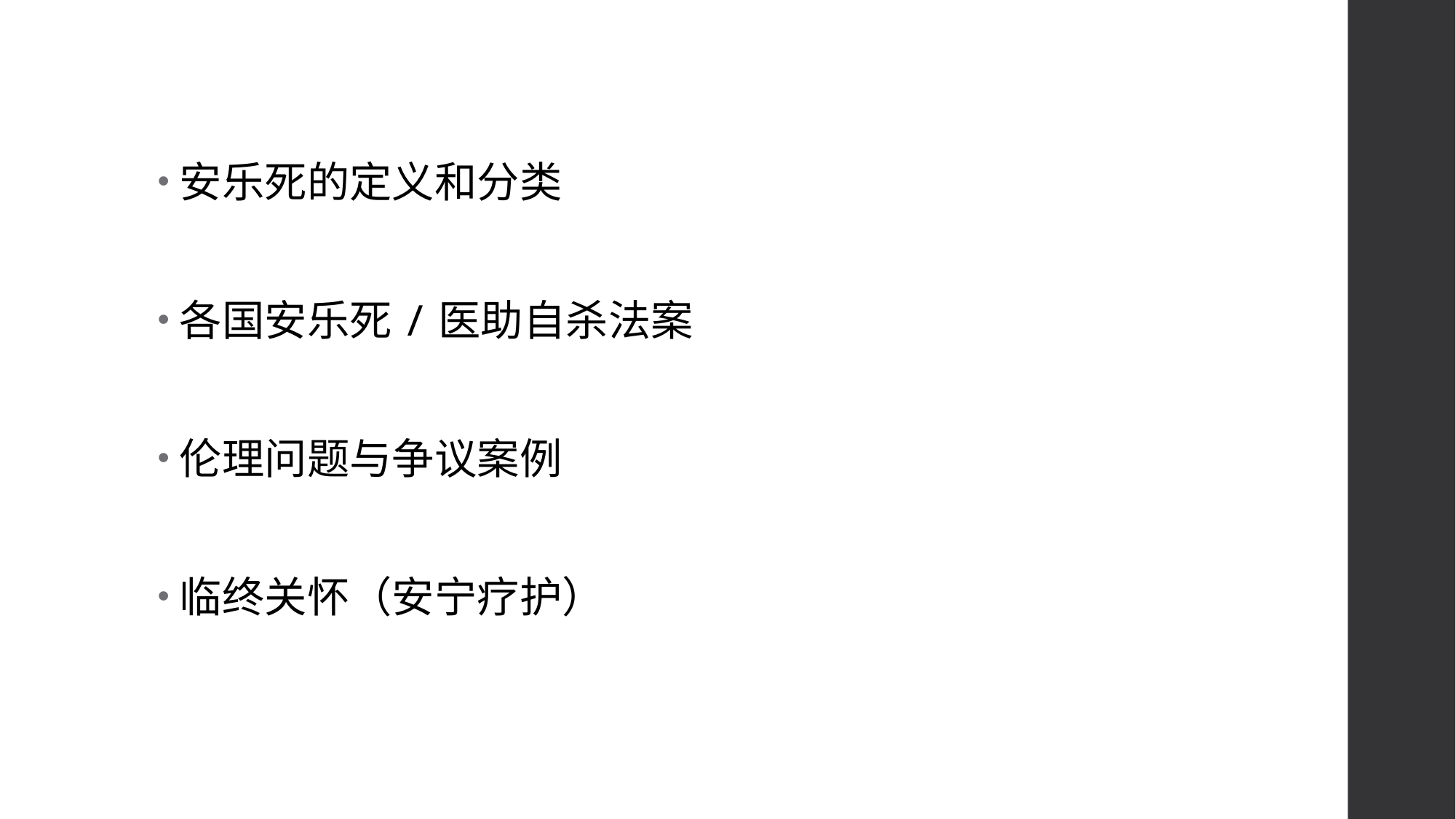

安乐死的定义和分类

各国安乐死/医助自杀法案

伦理问题与争议案例

临终关怀（安宁疗护）